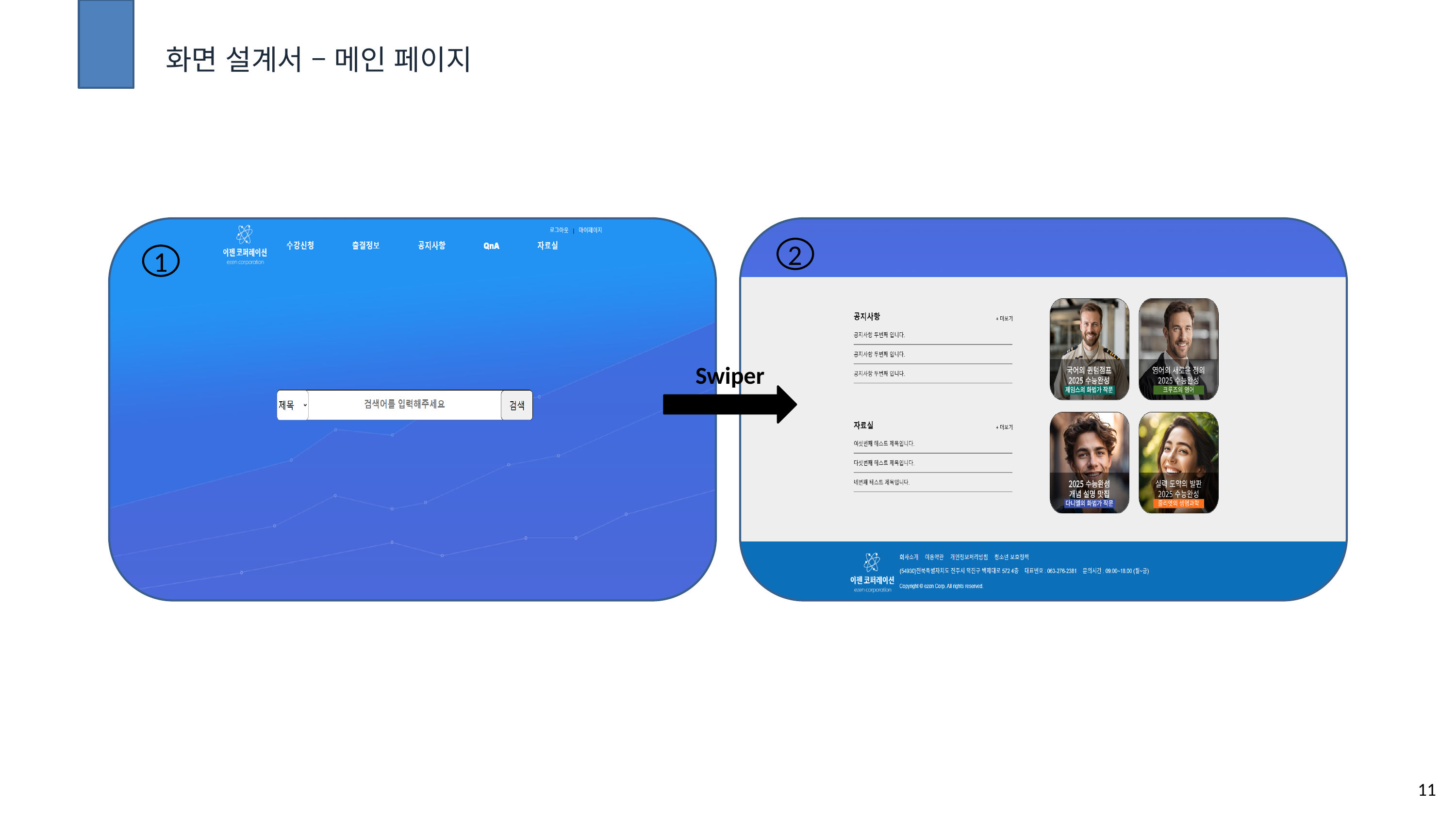

화면 설계서 – 메인 페이지

2
1

Swiper
11